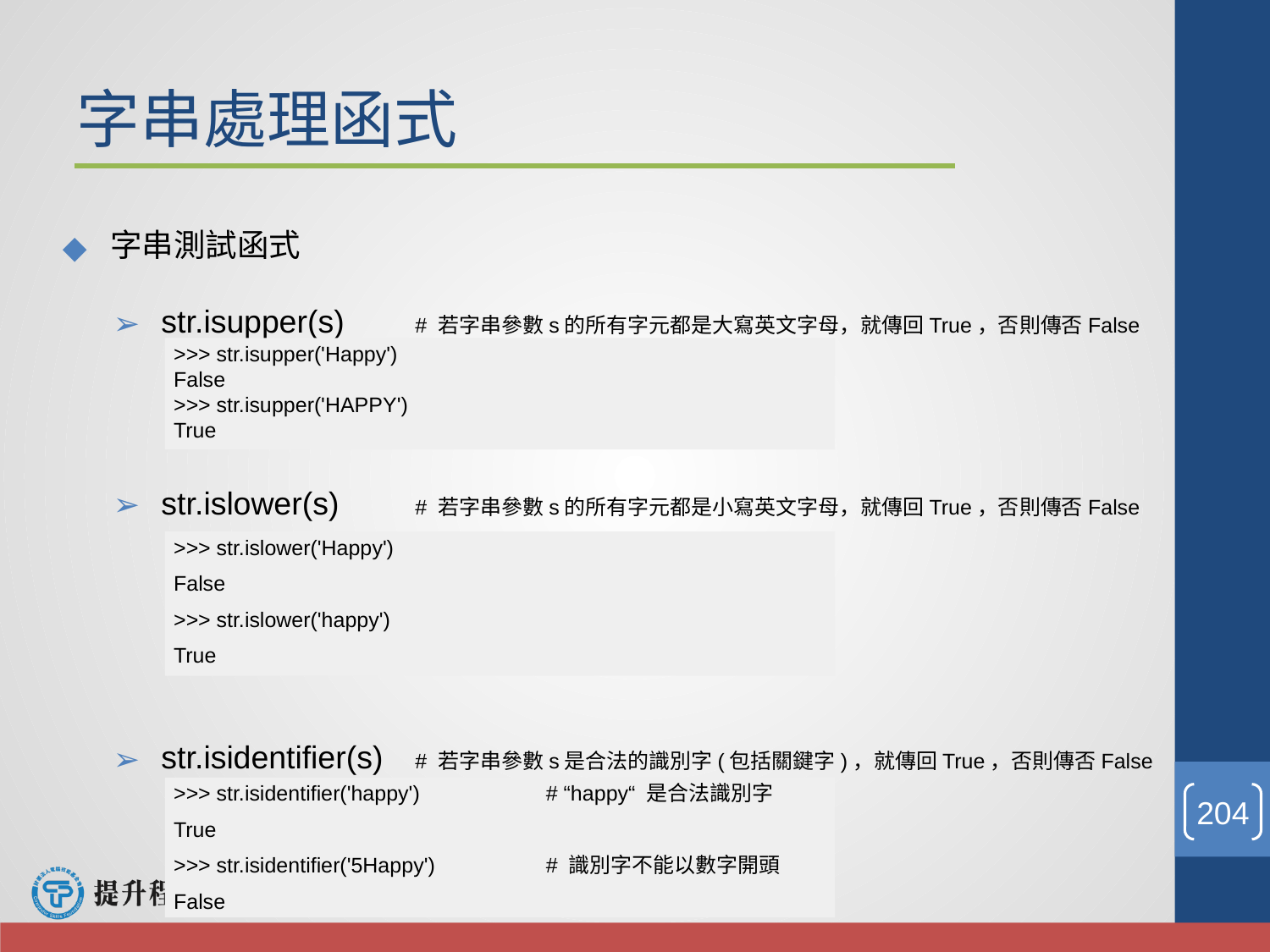

# 字串處理函式
字串測試函式
str.isupper(s) 	# 若字串參數s的所有字元都是大寫英文字母，就傳回True，否則傳否False

str.islower(s)	# 若字串參數s的所有字元都是小寫英文字母，就傳回True，否則傳否False

str.isidentifier(s)	# 若字串參數s是合法的識別字(包括關鍵字)，就傳回True，否則傳否False
>>> str.isupper('Happy')
False
>>> str.isupper('HAPPY')
True
>>> str.islower('Happy')
False
>>> str.islower('happy')
True

>>> str.isidentifier('happy') 	# “happy“ 是合法識別字
True
>>> str.isidentifier('5Happy')	# 識別字不能以數字開頭
False
204